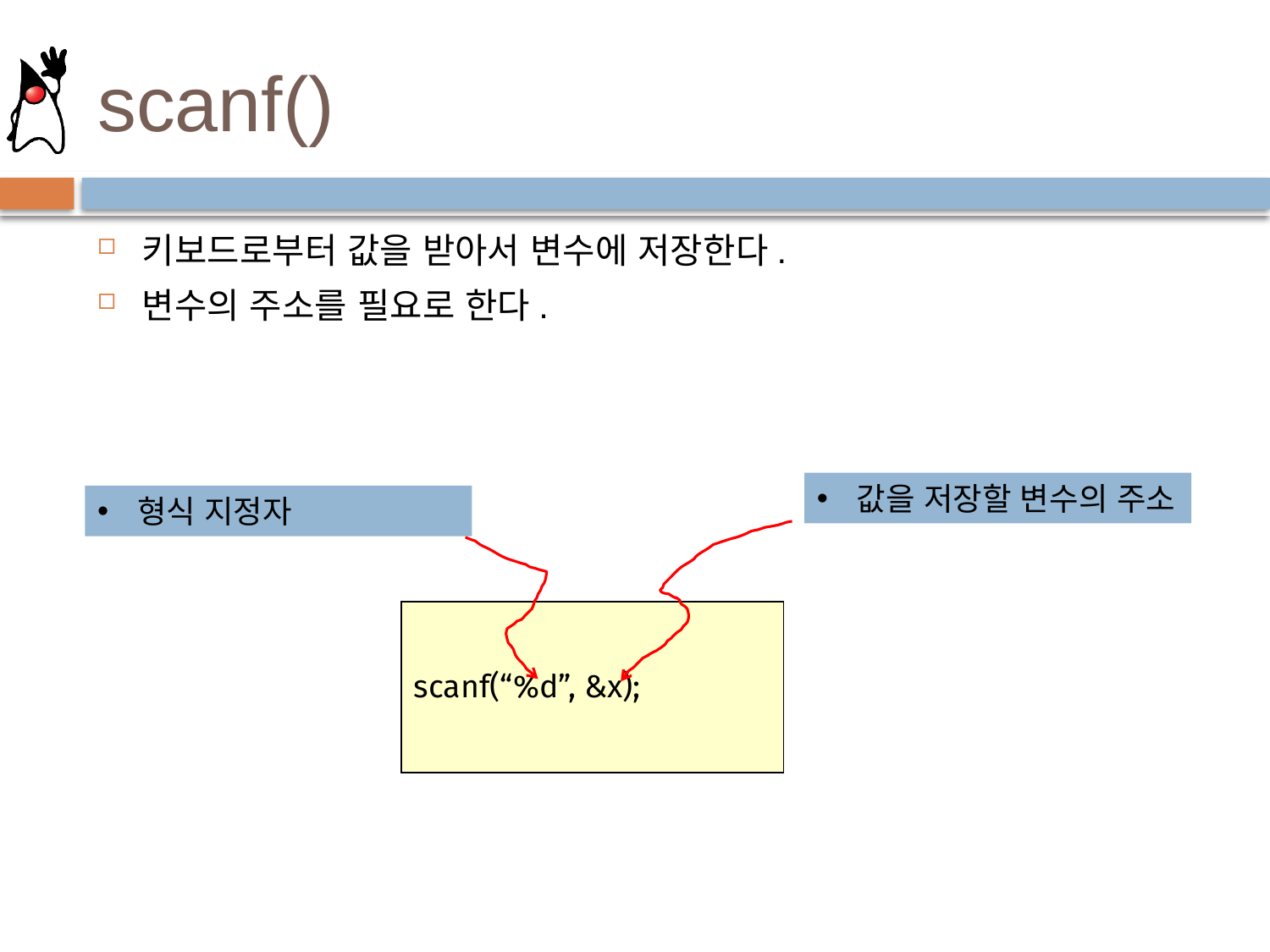

# scanf()
키보드로부터 값을 받아서 변수에 저장한다.
변수의 주소를 필요로 한다.
값을 저장할 변수의 주소
형식 지정자

scanf(“%d”, &x);